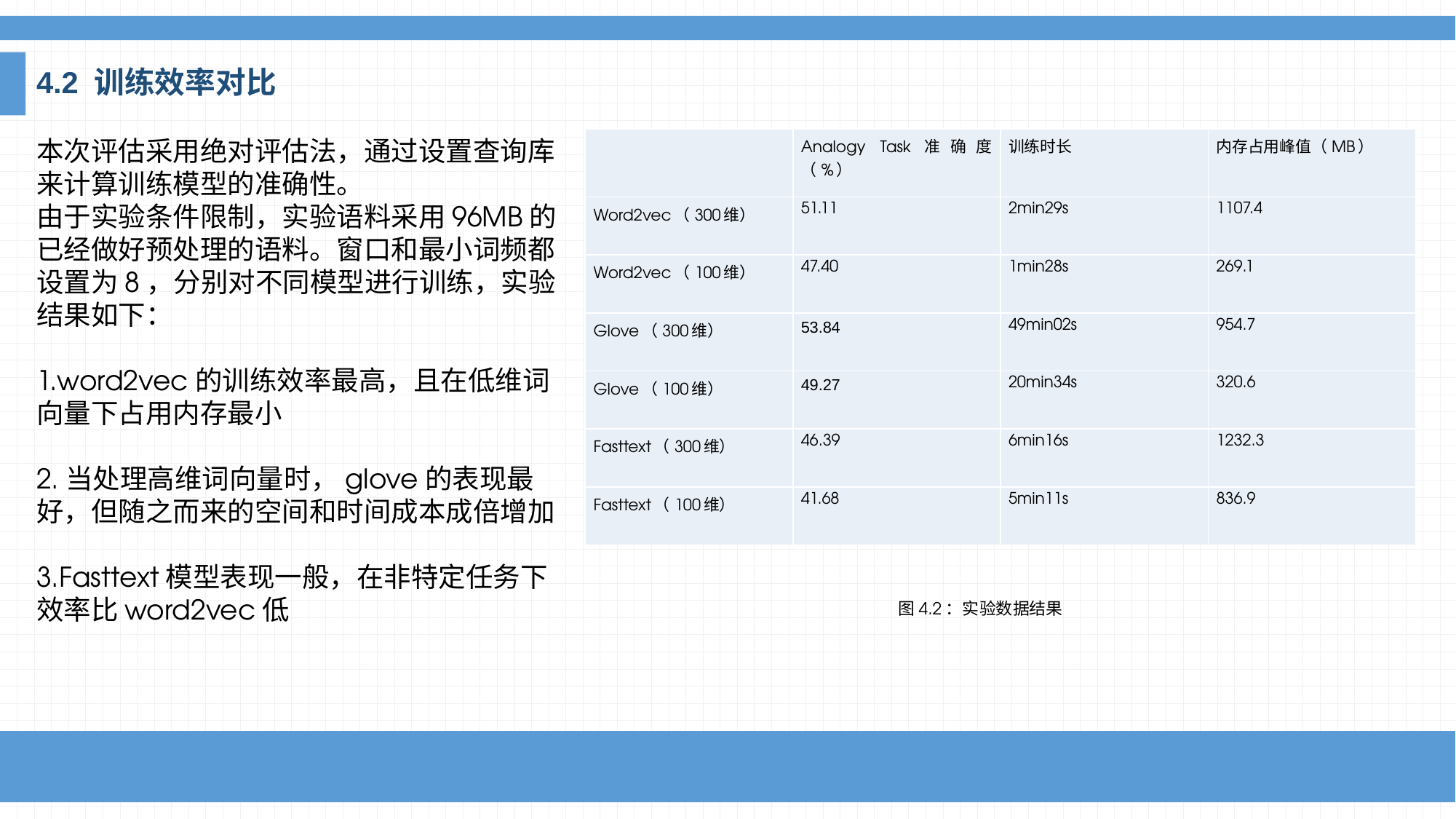

4.2 训练效率对比
本次评估采用绝对评估法，通过设置查询库来计算训练模型的准确性。
由于实验条件限制，实验语料采用96MB的已经做好预处理的语料。窗口和最小词频都设置为8，分别对不同模型进行训练，实验结果如下：

1.word2vec的训练效率最高，且在低维词向量下占用内存最小

2.当处理高维词向量时，glove的表现最好，但随之而来的空间和时间成本成倍增加

3.Fasttext模型表现一般，在非特定任务下效率比word2vec低
|  | Analogy Task准确度（%） | 训练时长 | 内存占用峰值（MB） |
| --- | --- | --- | --- |
| Word2vec（300维） | 51.11 | 2min29s | 1107.4 |
| Word2vec（100维） | 47.40 | 1min28s | 269.1 |
| Glove（300维） | 53.84 | 49min02s | 954.7 |
| Glove（100维） | 49.27 | 20min34s | 320.6 |
| Fasttext（300维） | 46.39 | 6min16s | 1232.3 |
| Fasttext（100维） | 41.68 | 5min11s | 836.9 |
图4.2：实验数据结果